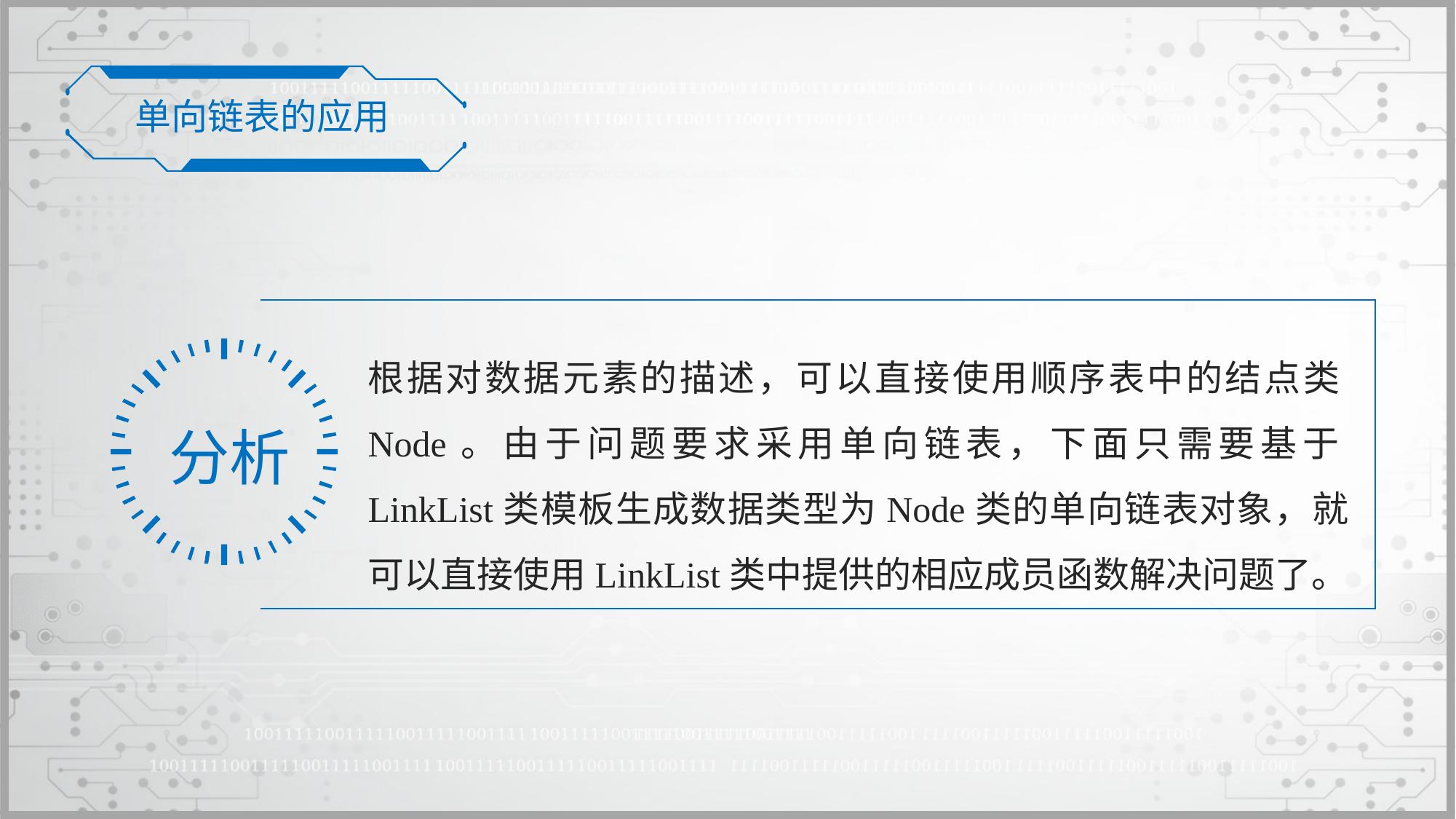

单向链表的应用

根据对数据元素的描述，可以直接使用顺序表中的结点类Node。由于问题要求采用单向链表，下面只需要基于LinkList类模板生成数据类型为Node类的单向链表对象，就可以直接使用LinkList类中提供的相应成员函数解决问题了。

分析